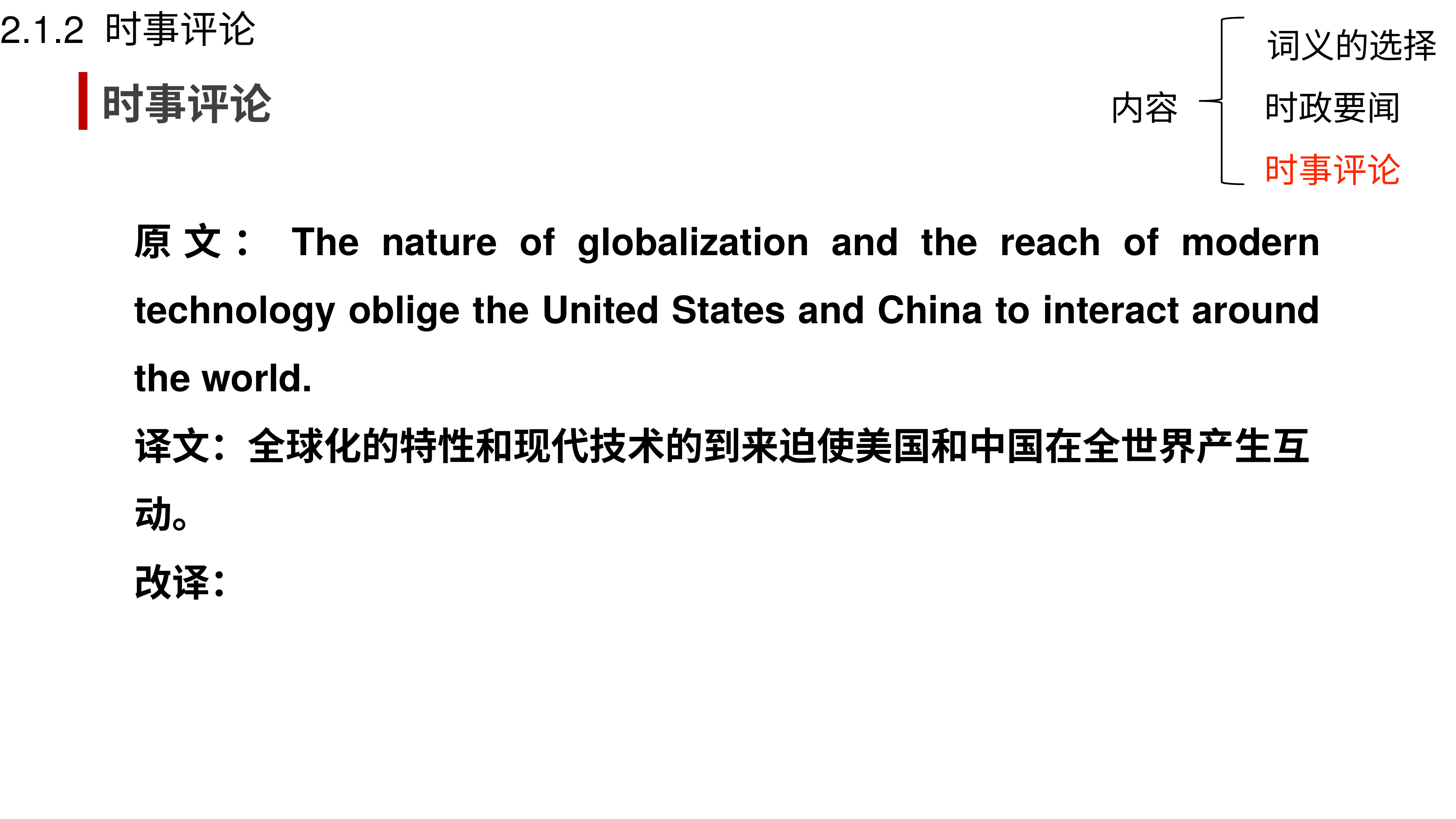

2.1.2 时事评论

词义的选择
时事评论

内容
时政要闻
时事评论
原文：The nature of globalization and the reach of modern technology oblige the United States and China to interact around the world.
译文：全球化的特性和现代技术的到来迫使美国和中国在全世界产生互动。
改译：